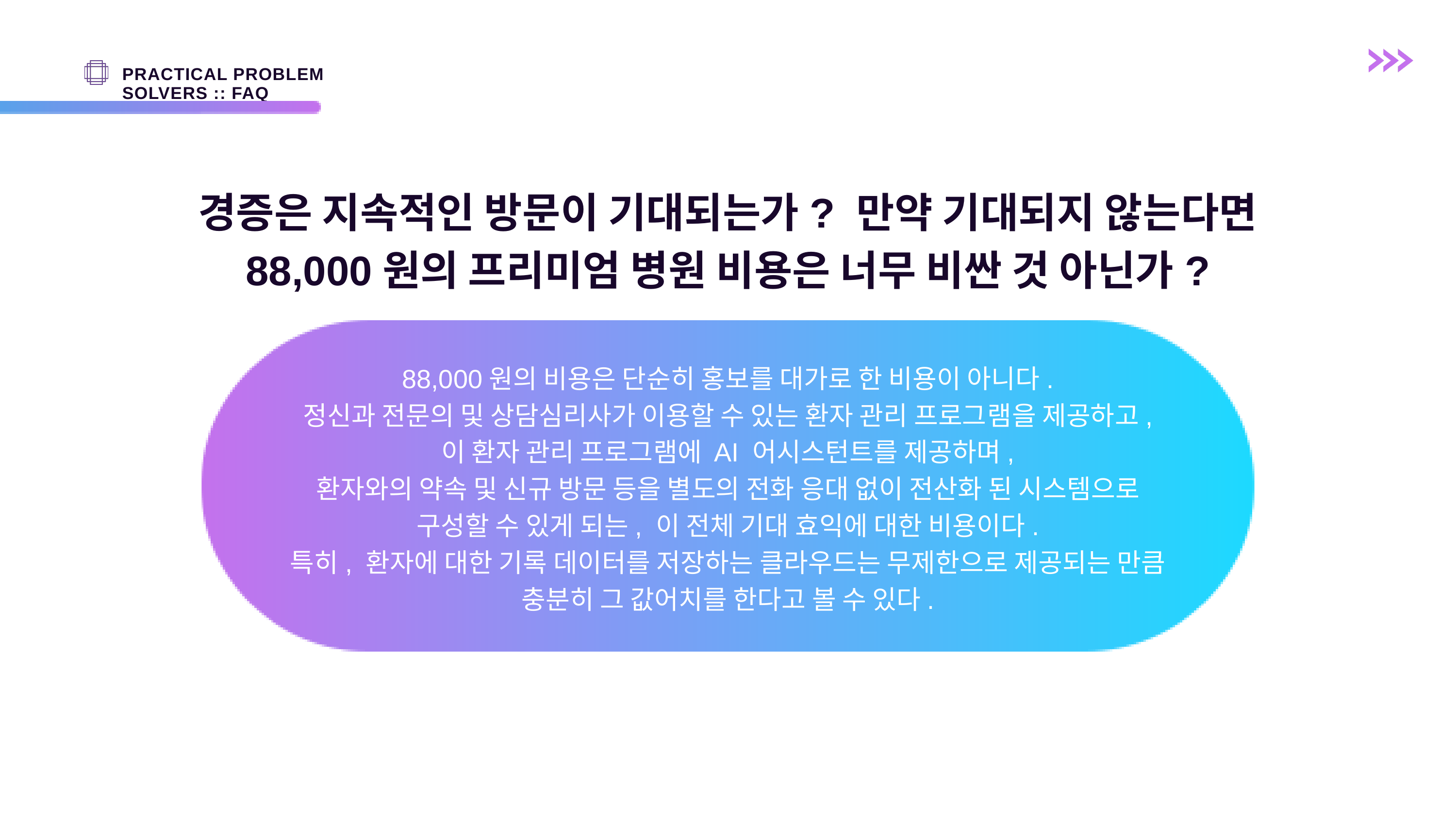

PRACTICAL PROBLEM SOLVERS :: FAQ

경증은 지속적인 방문이 기대되는가? 만약 기대되지 않는다면
88,000원의 프리미엄 병원 비용은 너무 비싼 것 아닌가?

88,000원의 비용은 단순히 홍보를 대가로 한 비용이 아니다.
정신과 전문의 및 상담심리사가 이용할 수 있는 환자 관리 프로그램을 제공하고,
이 환자 관리 프로그램에 AI 어시스턴트를 제공하며,
환자와의 약속 및 신규 방문 등을 별도의 전화 응대 없이 전산화 된 시스템으로
구성할 수 있게 되는, 이 전체 기대 효익에 대한 비용이다.
특히, 환자에 대한 기록 데이터를 저장하는 클라우드는 무제한으로 제공되는 만큼
충분히 그 값어치를 한다고 볼 수 있다.